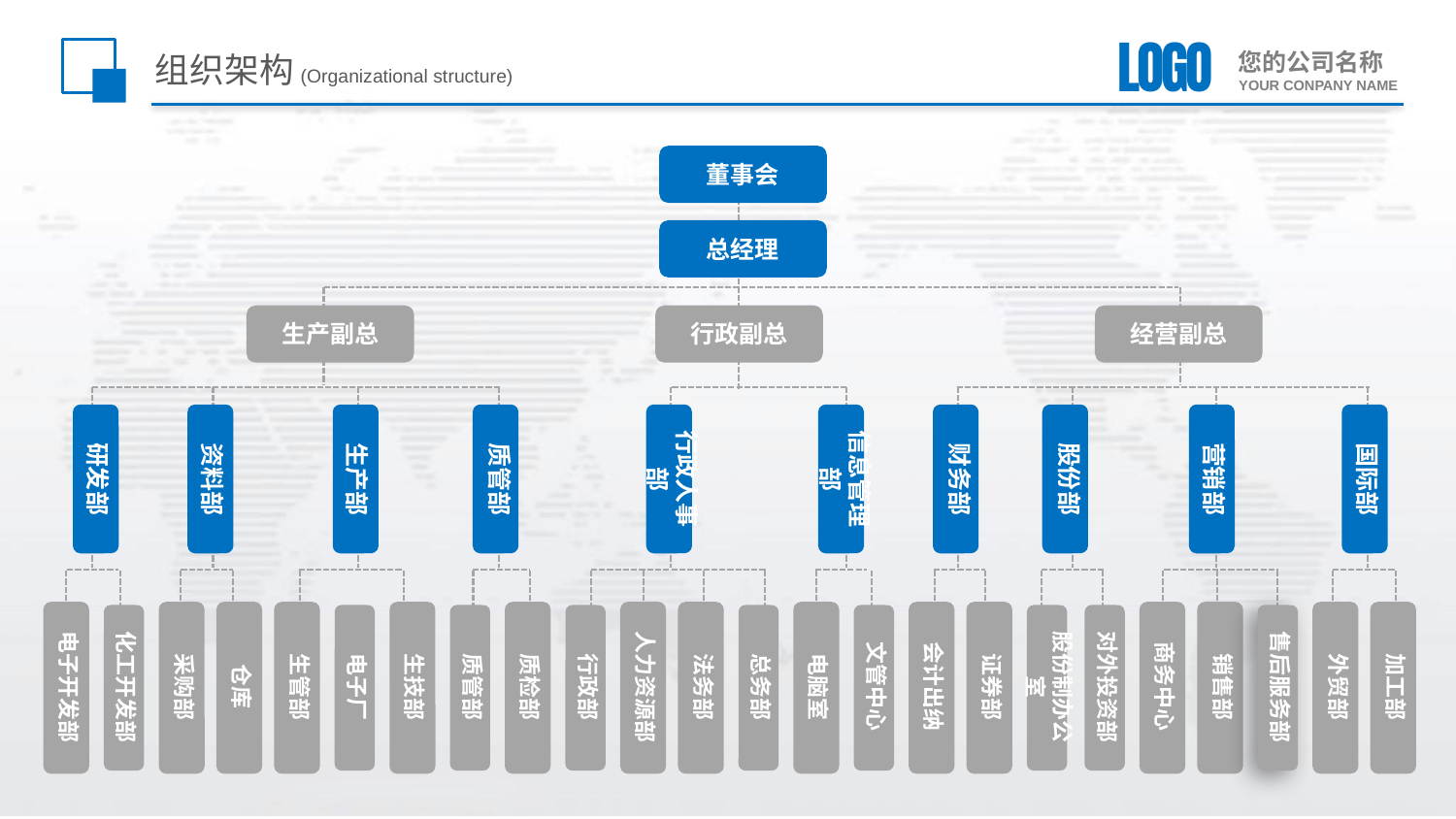

# 组织架构(Organizational structure)

董事会

总经理

生产副总

行政副总

经营副总

研发部

资料部

生产部

质管部

行政人事部

信息管理部

财务部

股份部

营销部

国际部

电子开发部

采购部

仓库

生管部

生技部

质检部

人力资源部

法务部

电脑室

会计出纳

证券部

商务中心

销售部

外贸部

加工部

化工开发部

电子厂

质管部

行政部

总务部

文管中心

股份制办公室

对外投资部

售后服务部